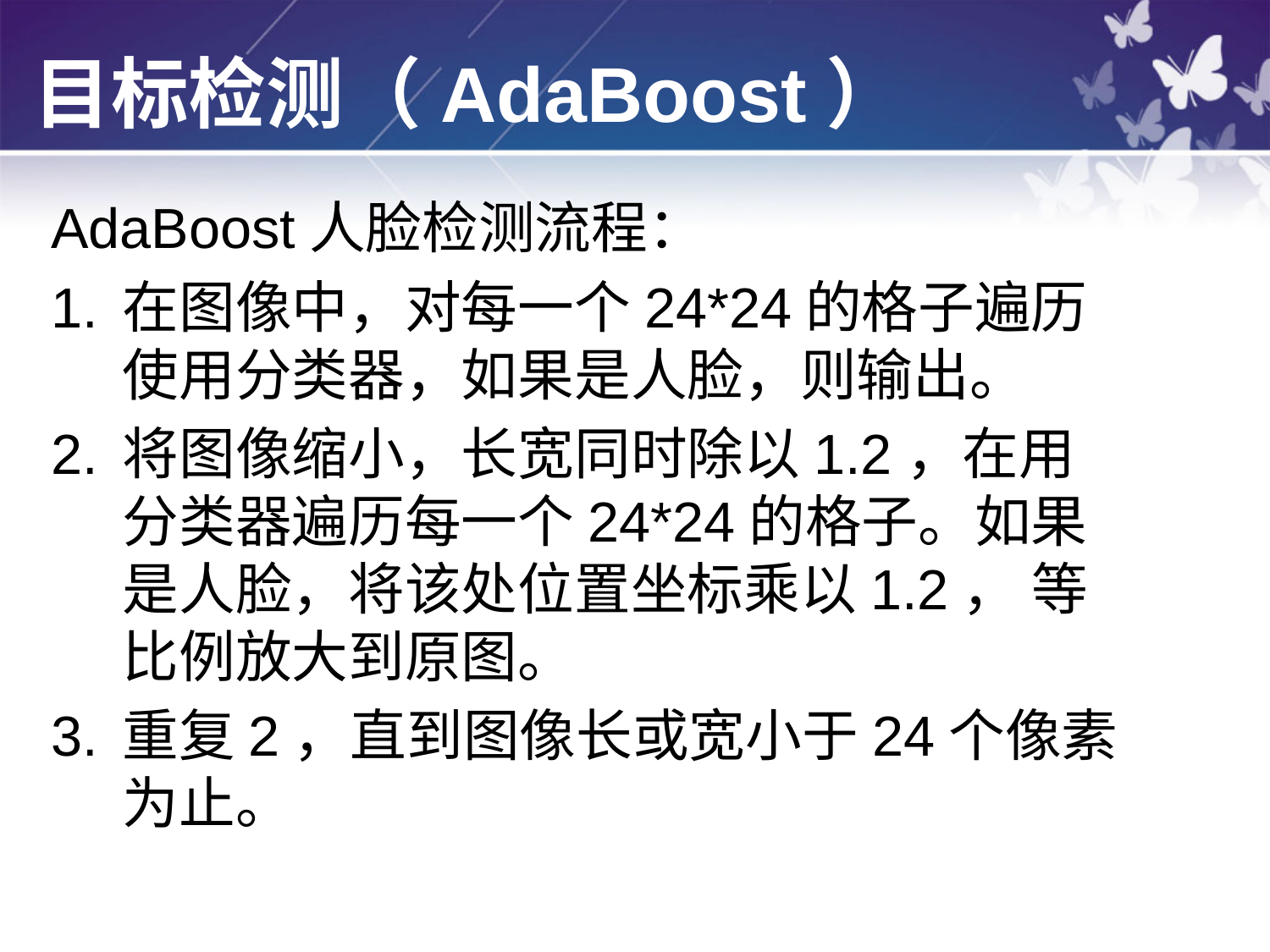

目标检测（AdaBoost）
AdaBoost人脸检测流程：
在图像中，对每一个24*24的格子遍历使用分类器，如果是人脸，则输出。
将图像缩小，长宽同时除以1.2，在用分类器遍历每一个24*24的格子。如果是人脸，将该处位置坐标乘以1.2， 等比例放大到原图。
重复2，直到图像长或宽小于24个像素为止。